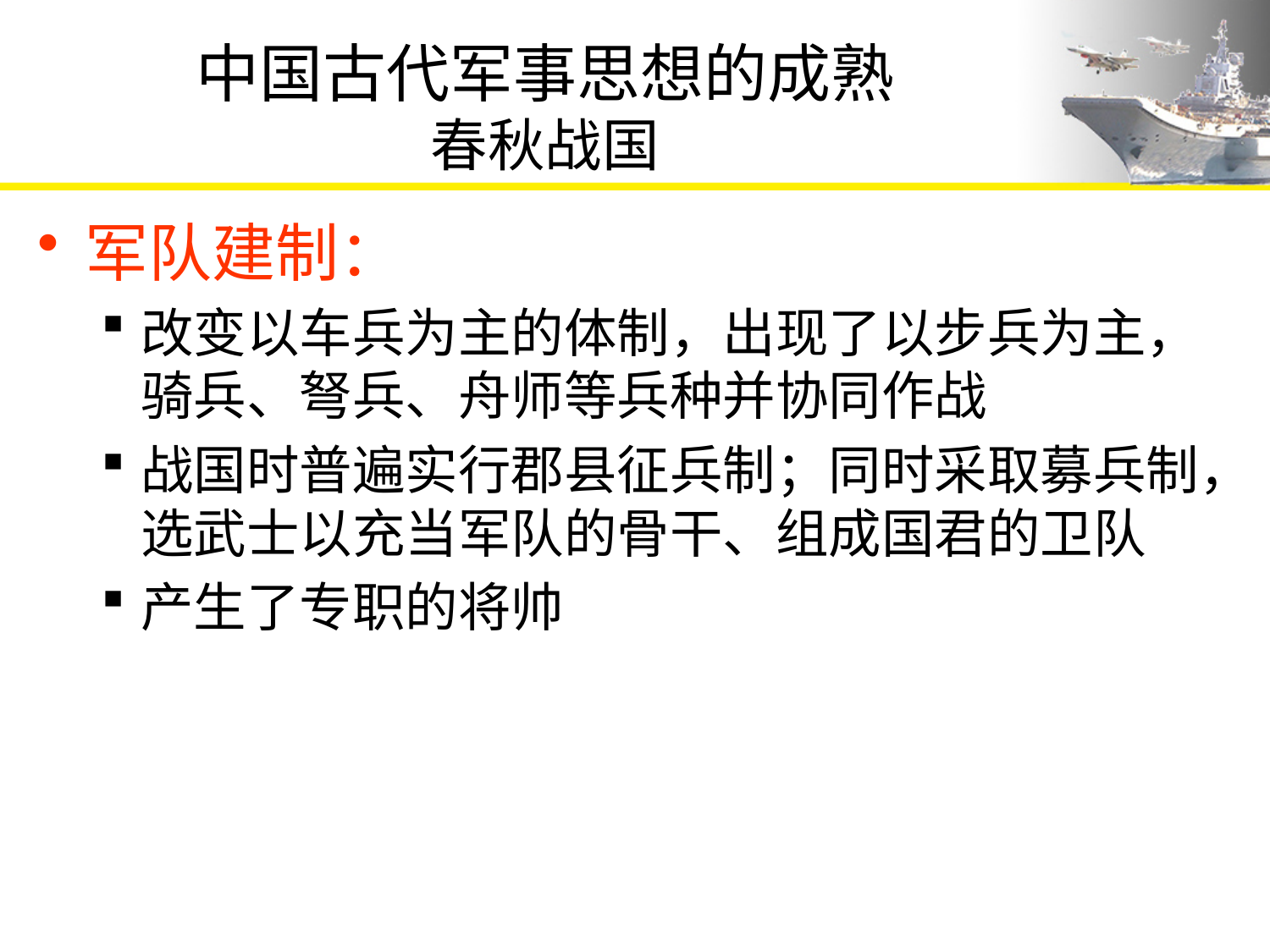

# 中国古代军事思想的成熟 春秋战国
军队建制：
改变以车兵为主的体制，出现了以步兵为主，骑兵、弩兵、舟师等兵种并协同作战
战国时普遍实行郡县征兵制；同时采取募兵制，选武士以充当军队的骨干、组成国君的卫队
产生了专职的将帅